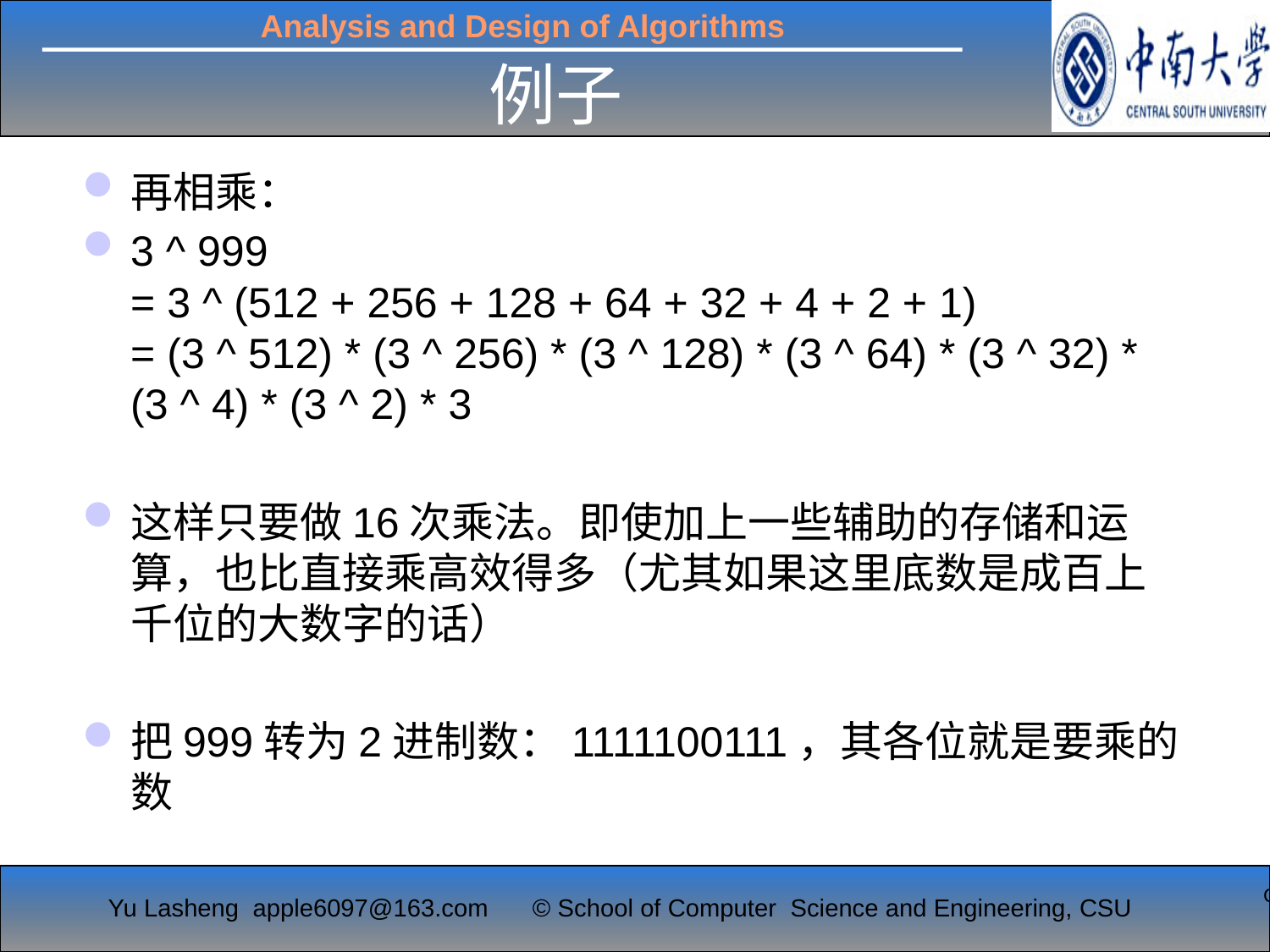

# 例子
再相乘：
3 ^ 999
= 3 ^ (512 + 256 + 128 + 64 + 32 + 4 + 2 + 1)
= (3 ^ 512) * (3 ^ 256) * (3 ^ 128) * (3 ^ 64) * (3 ^ 32) * (3 ^ 4) * (3 ^ 2) * 3

这样只要做16次乘法。即使加上一些辅助的存储和运算，也比直接乘高效得多（尤其如果这里底数是成百上千位的大数字的话）

把999转为2进制数：1111100111，其各位就是要乘的数

Chapter 6-72